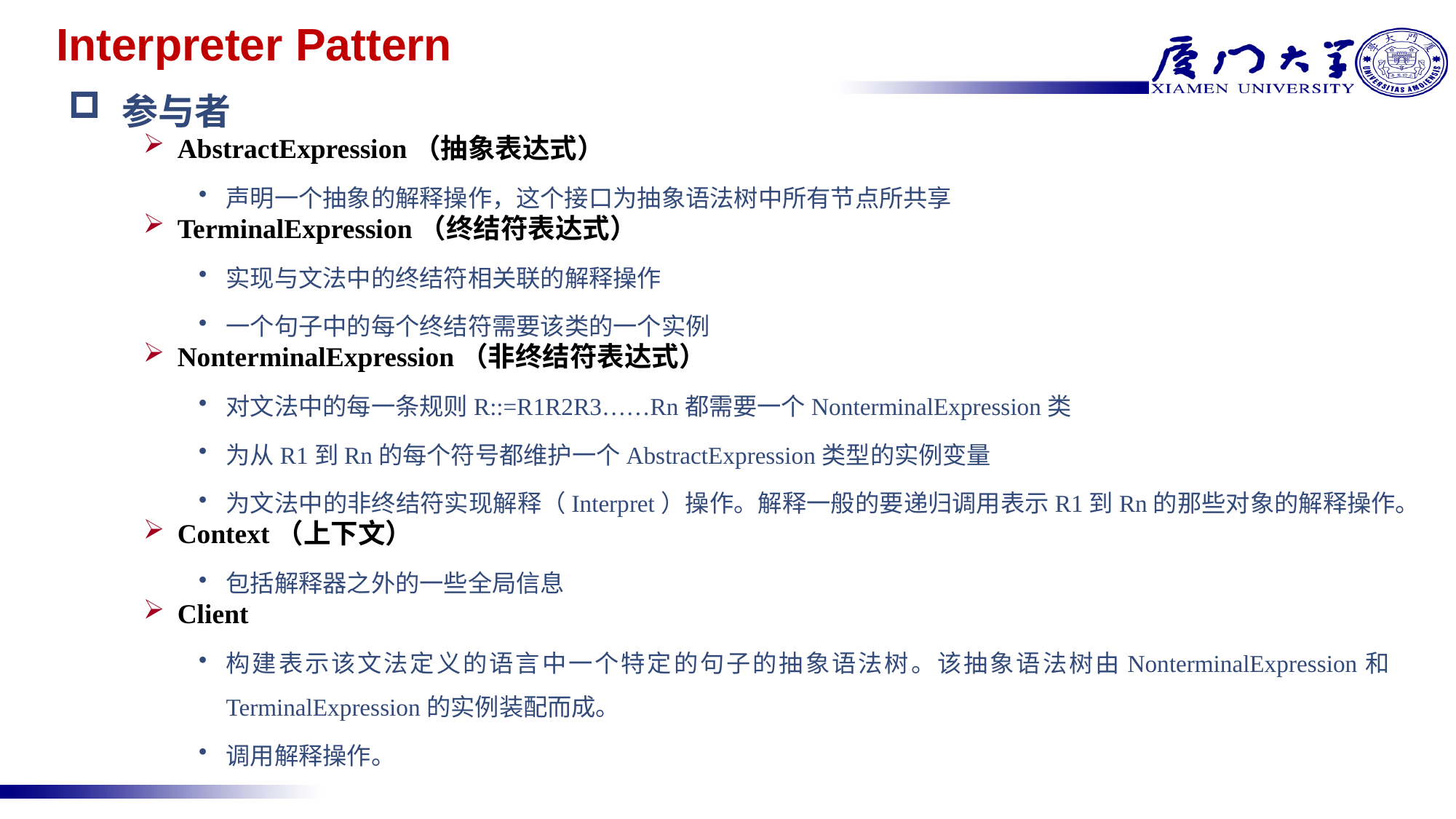

# Interpreter Pattern
参与者
AbstractExpression（抽象表达式）
声明一个抽象的解释操作，这个接口为抽象语法树中所有节点所共享
TerminalExpression（终结符表达式）
实现与文法中的终结符相关联的解释操作
一个句子中的每个终结符需要该类的一个实例
NonterminalExpression（非终结符表达式）
对文法中的每一条规则R::=R1R2R3……Rn都需要一个NonterminalExpression类
为从R1到Rn的每个符号都维护一个AbstractExpression类型的实例变量
为文法中的非终结符实现解释（Interpret）操作。解释一般的要递归调用表示R1到Rn的那些对象的解释操作。
Context（上下文）
包括解释器之外的一些全局信息
Client
构建表示该文法定义的语言中一个特定的句子的抽象语法树。该抽象语法树由NonterminalExpression和TerminalExpression的实例装配而成。
调用解释操作。